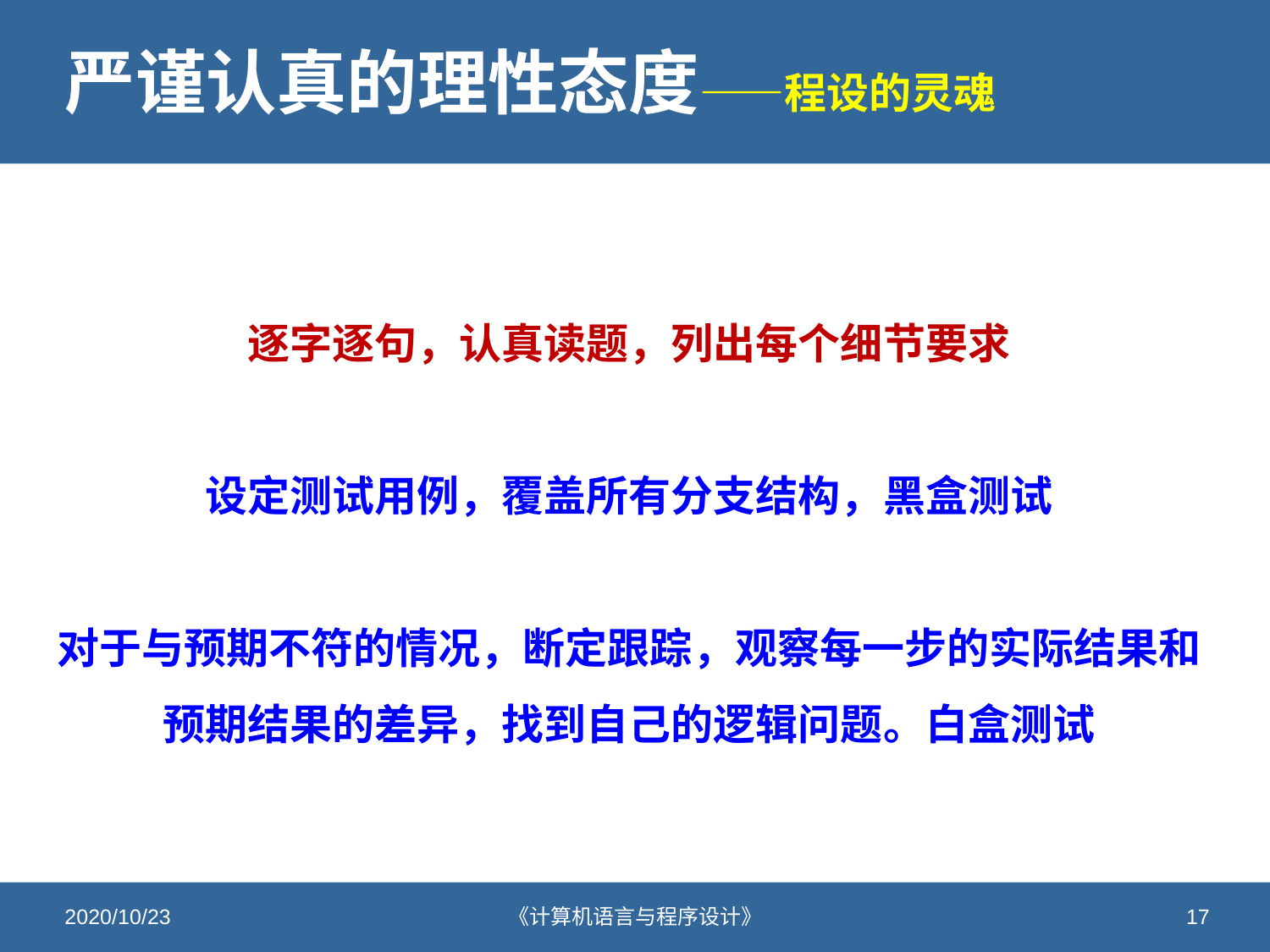

# 严谨认真的理性态度——程设的灵魂
逐字逐句，认真读题，列出每个细节要求

设定测试用例，覆盖所有分支结构，黑盒测试

对于与预期不符的情况，断定跟踪，观察每一步的实际结果和预期结果的差异，找到自己的逻辑问题。白盒测试
2020/10/23
《计算机语言与程序设计》
17